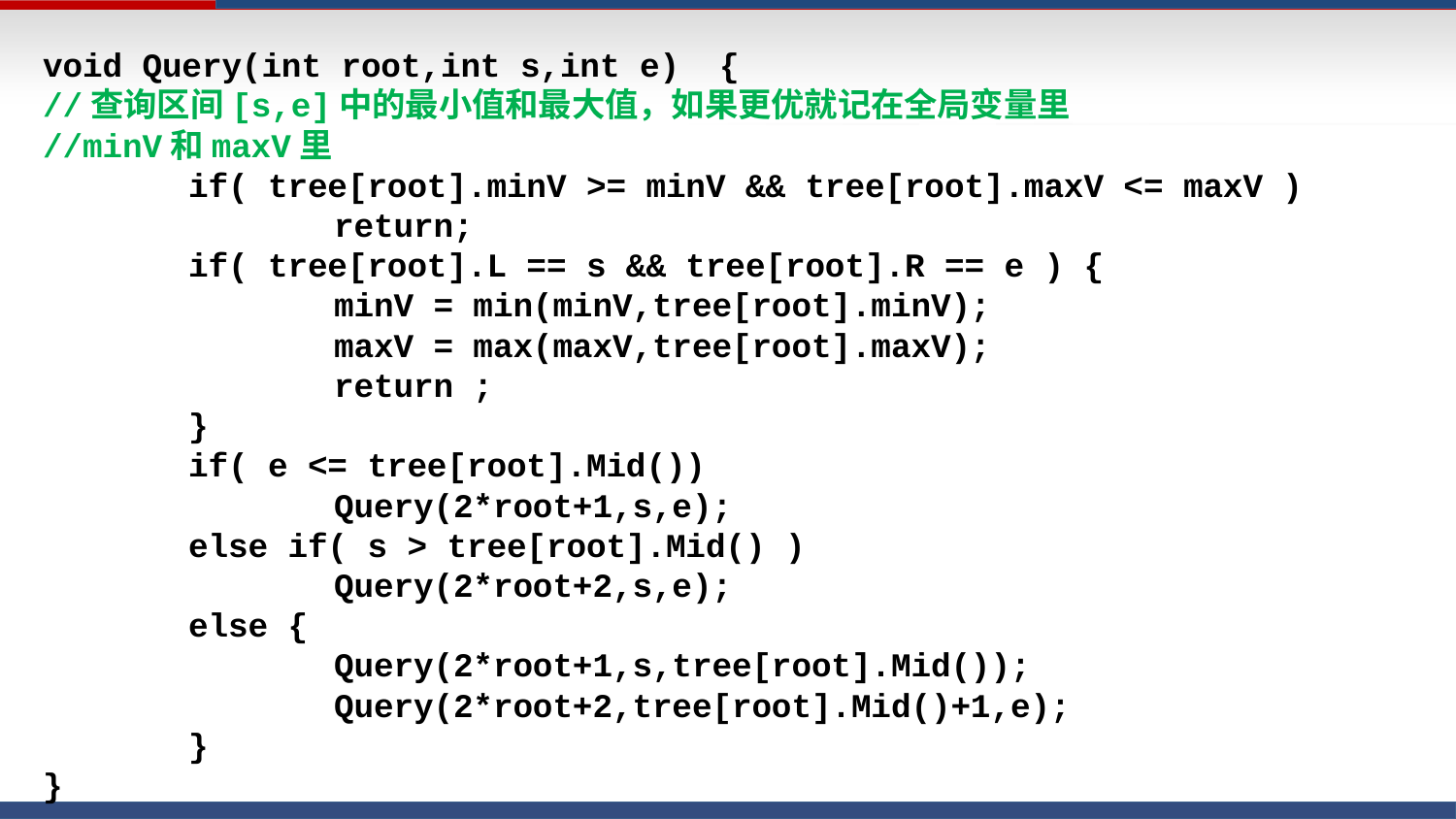

void Query(int root,int s,int e)  {
//查询区间[s,e]中的最小值和最大值，如果更优就记在全局变量里
//minV和maxV里
	if( tree[root].minV >= minV && tree[root].maxV <= maxV )
		return;
	if( tree[root].L == s && tree[root].R == e ) {
		minV = min(minV,tree[root].minV);
		maxV = max(maxV,tree[root].maxV);
		return ;
	}
	if( e <= tree[root].Mid())
		Query(2*root+1,s,e);
	else if( s > tree[root].Mid() )
		Query(2*root+2,s,e);
	else {
		Query(2*root+1,s,tree[root].Mid());
		Query(2*root+2,tree[root].Mid()+1,e);
	}
}